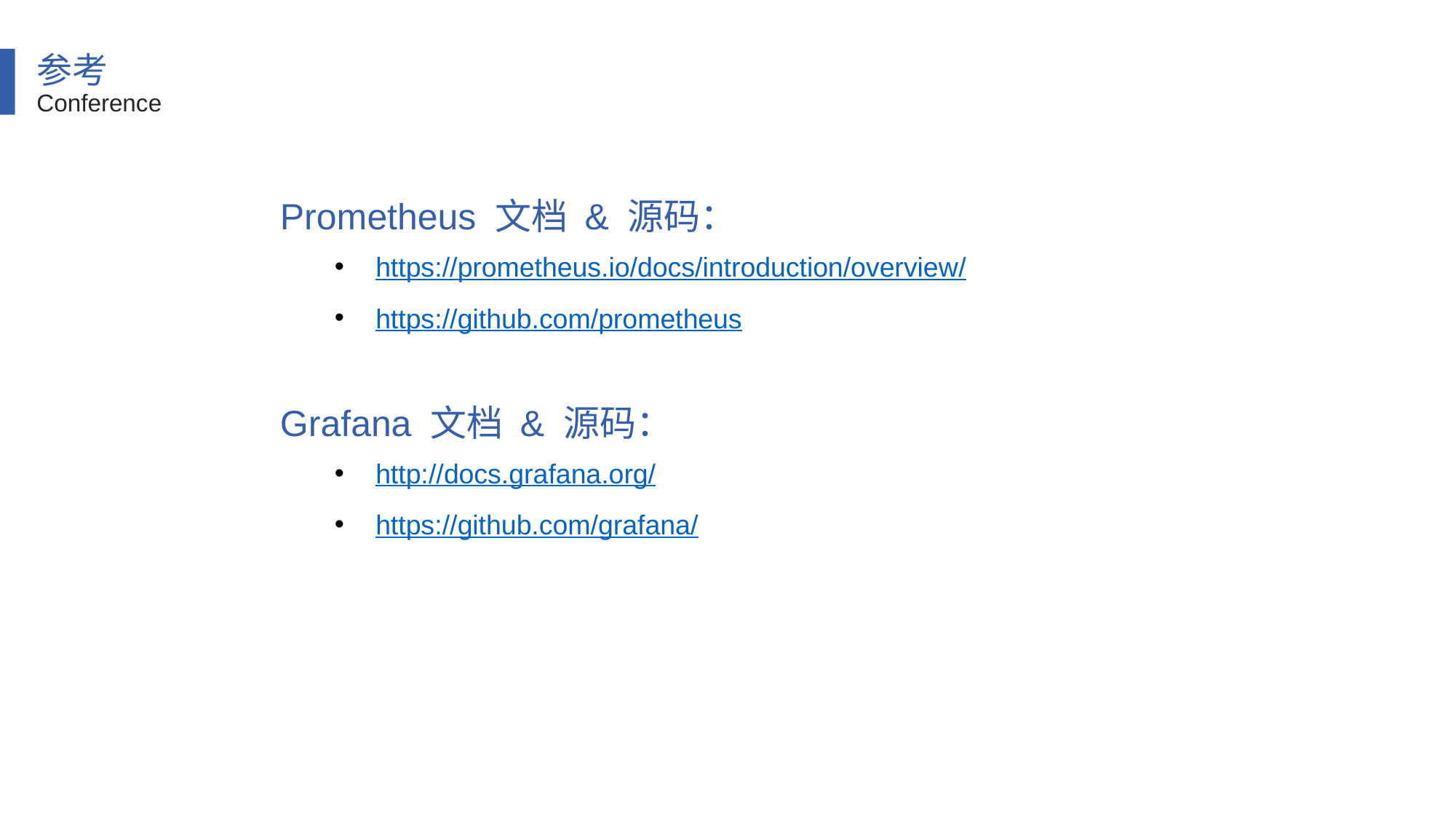

参考
Conference
Prometheus 文档 & 源码：
https://prometheus.io/docs/introduction/overview/
https://github.com/prometheus

Grafana 文档 & 源码：
http://docs.grafana.org/
https://github.com/grafana/